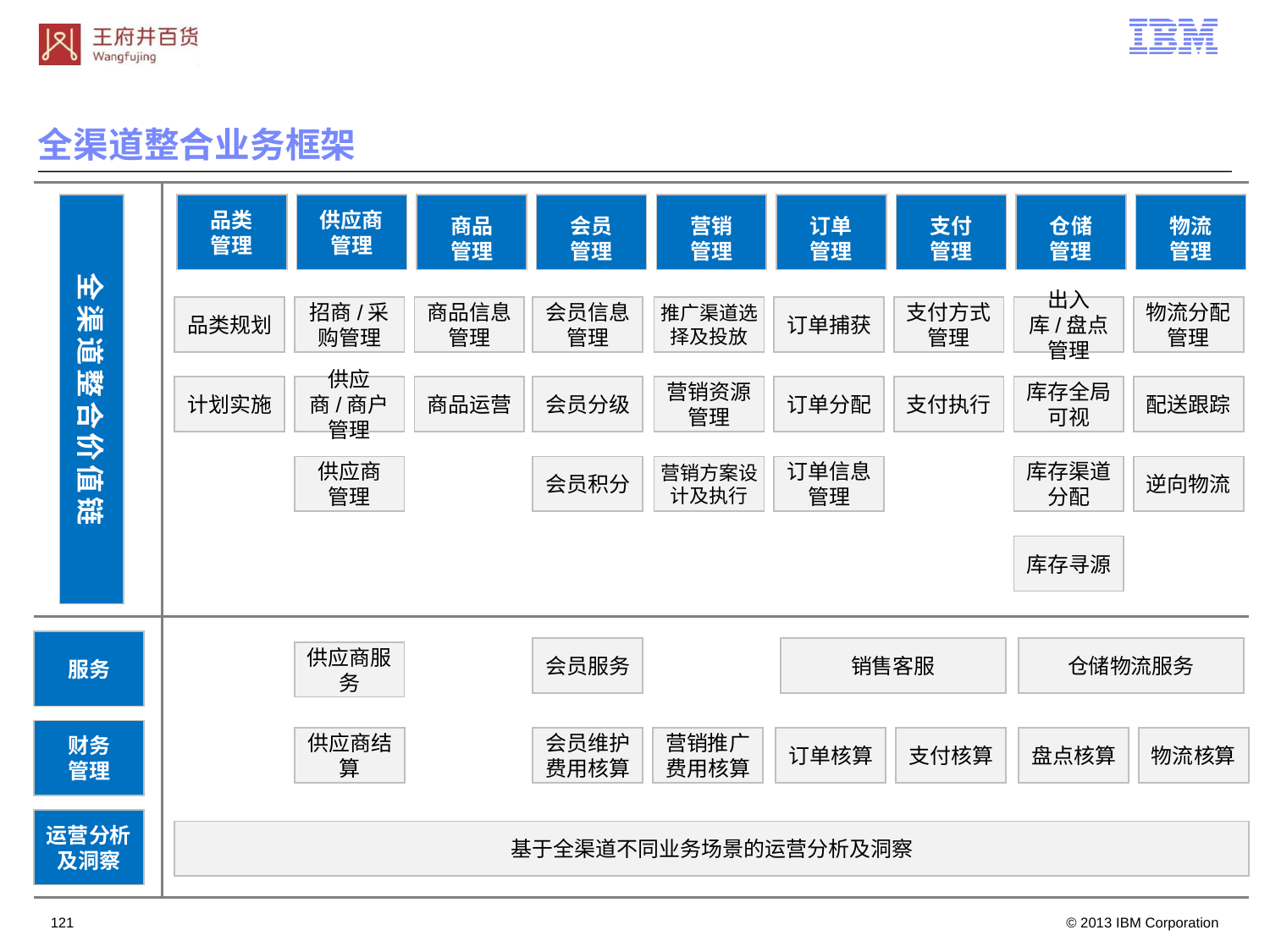

全渠道整合业务框架
全渠道整合价值链
品类
管理
供应商
管理
商品
管理
会员
管理
营销
管理
订单
管理
支付
管理
仓储
管理
物流
管理
品类规划
招商/采购管理
商品信息
管理
会员信息
管理
推广渠道选择及投放
订单捕获
支付方式
管理
出入库/盘点管理
物流分配
管理
计划实施
供应商/商户管理
商品运营
会员分级
营销资源
管理
订单分配
支付执行
库存全局可视
配送跟踪
供应商
管理
会员积分
营销方案设计及执行
订单信息
管理
库存渠道分配
逆向物流
库存寻源
服务
会员服务
销售客服
仓储物流服务
供应商服务
财务
管理
供应商结算
会员维护费用核算
营销推广费用核算
订单核算
支付核算
盘点核算
物流核算
运营分析及洞察
基于全渠道不同业务场景的运营分析及洞察
121